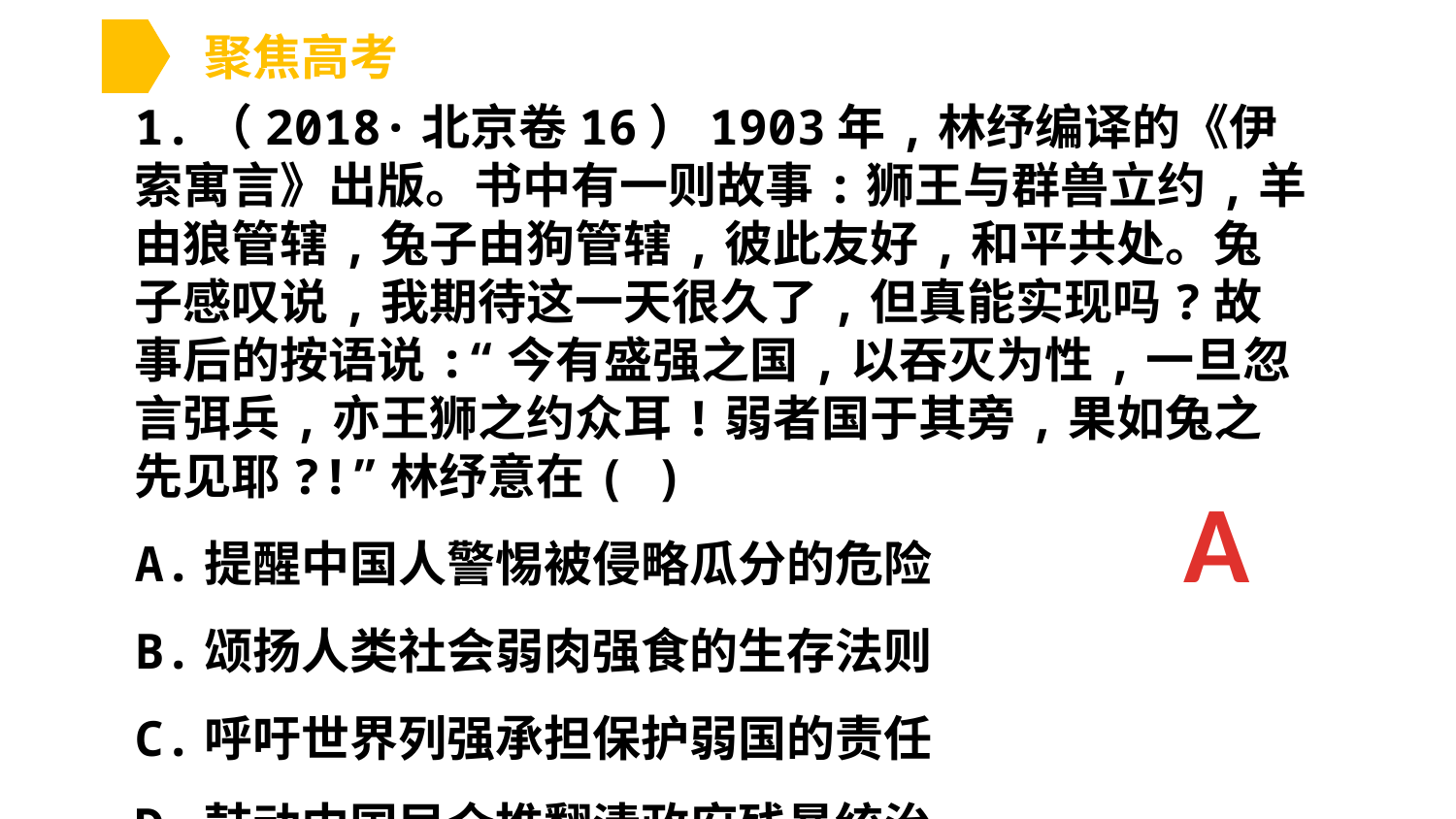

聚焦高考

1.（2018·北京卷16）1903年,林纾编译的《伊索寓言》出版。书中有一则故事:狮王与群兽立约,羊由狼管辖,兔子由狗管辖,彼此友好,和平共处。兔子感叹说,我期待这一天很久了,但真能实现吗?故事后的按语说:“今有盛强之国,以吞灭为性,一旦忽言弭兵,亦王狮之约众耳!弱者国于其旁,果如兔之先见耶?!”林纾意在( )
A.提醒中国人警惕被侵略瓜分的危险
B.颂扬人类社会弱肉强食的生存法则
C.呼吁世界列强承担保护弱国的责任
D.鼓动中国民众推翻清政府残暴统治
A